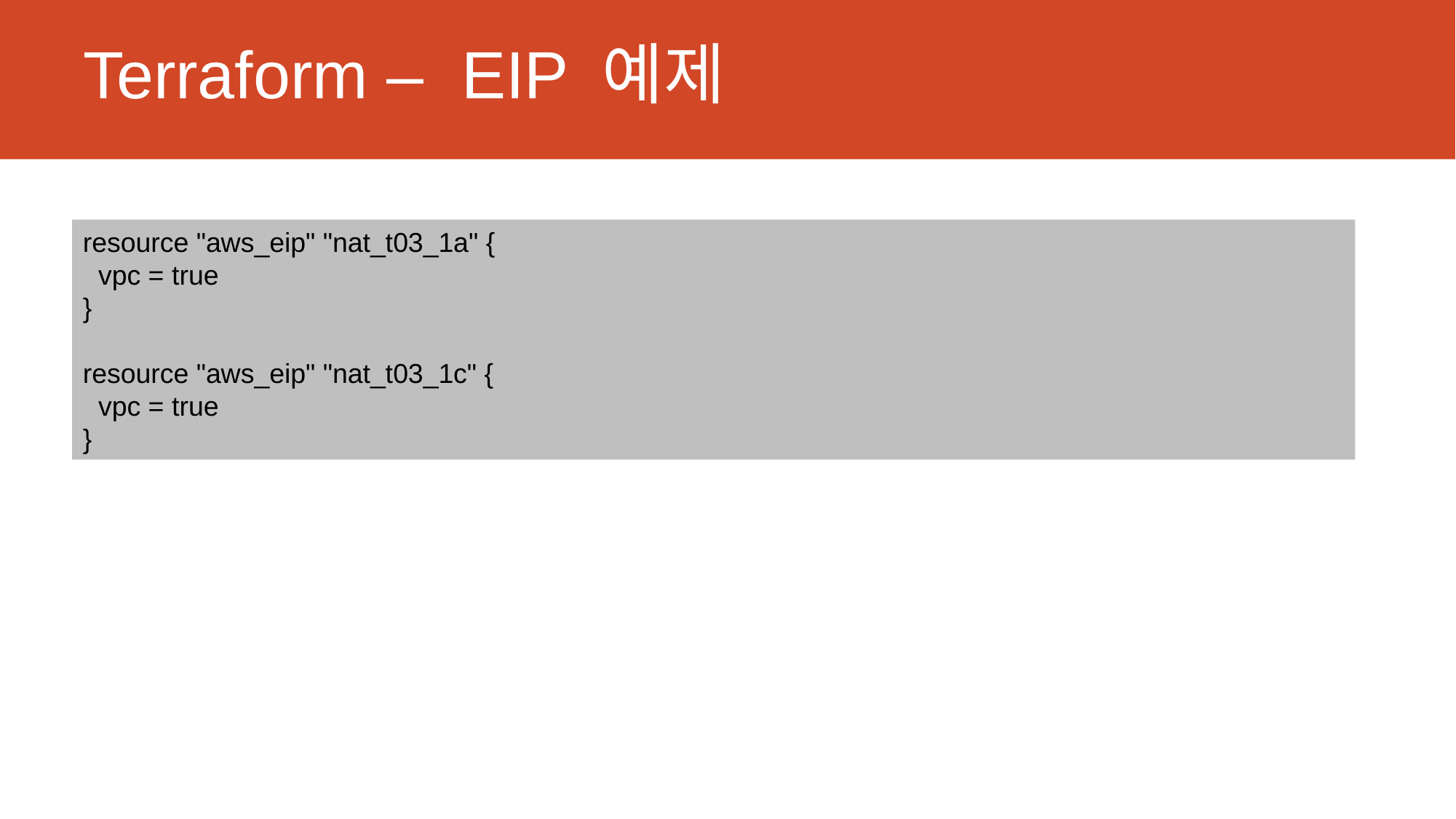

# Terraform –  EIP 예제
resource "aws_eip" "nat_t03_1a" {
  vpc = true
}

resource "aws_eip" "nat_t03_1c" {
  vpc = true
}